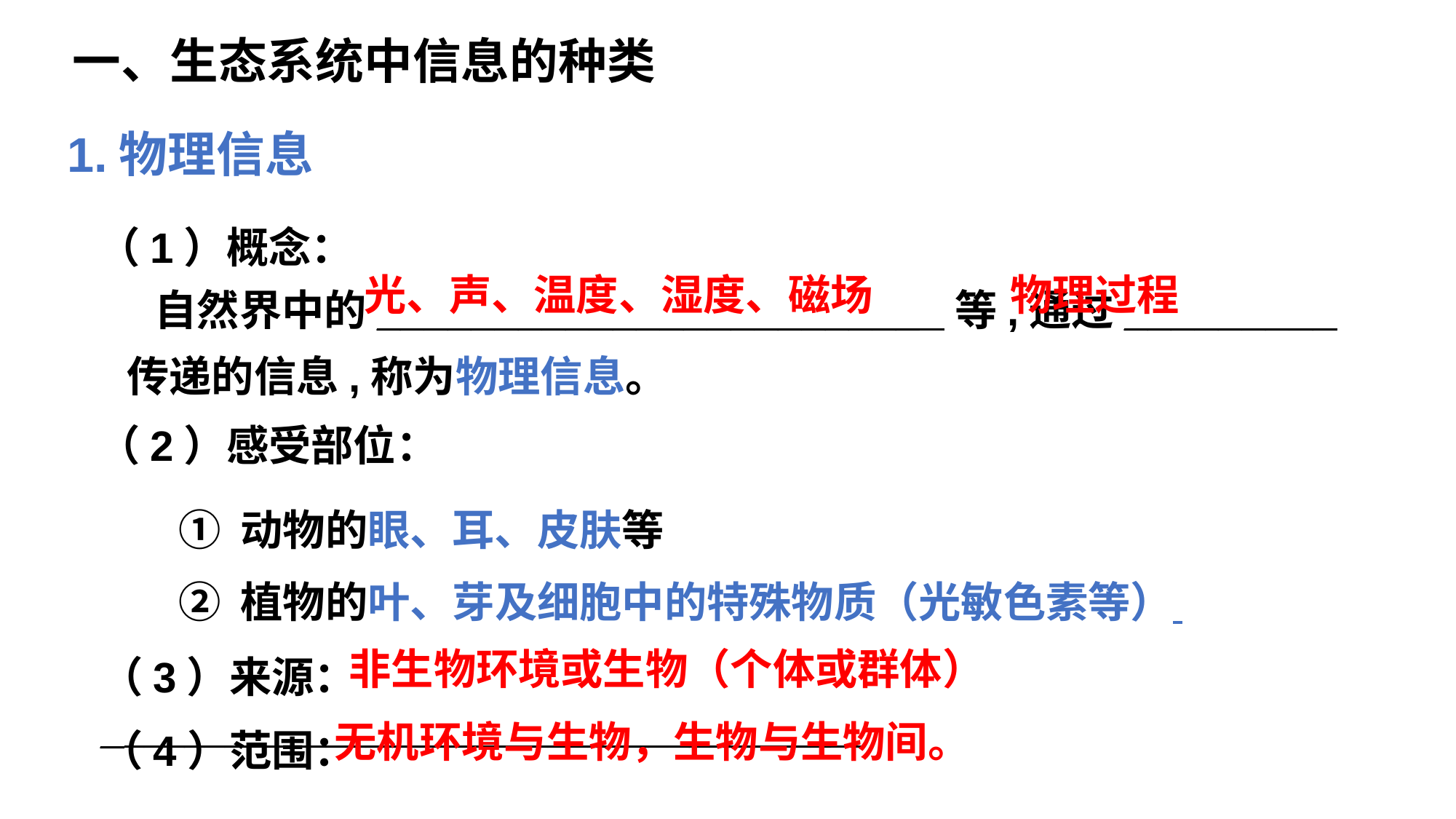

一、生态系统中信息的种类
1.物理信息
（1）概念：

  自然界中的_______________________  等,通过_________
传递的信息,称为物理信息。
物理过程
光、声、温度、湿度、磁场
（2）感受部位：
① 动物的眼、耳、皮肤等
② 植物的叶、芽及细胞中的特殊物质（光敏色素等）
非生物环境或生物（个体或群体）
（3）来源：____________________________________
无机环境与生物，生物与生物间。
（4）范围： ________________________________